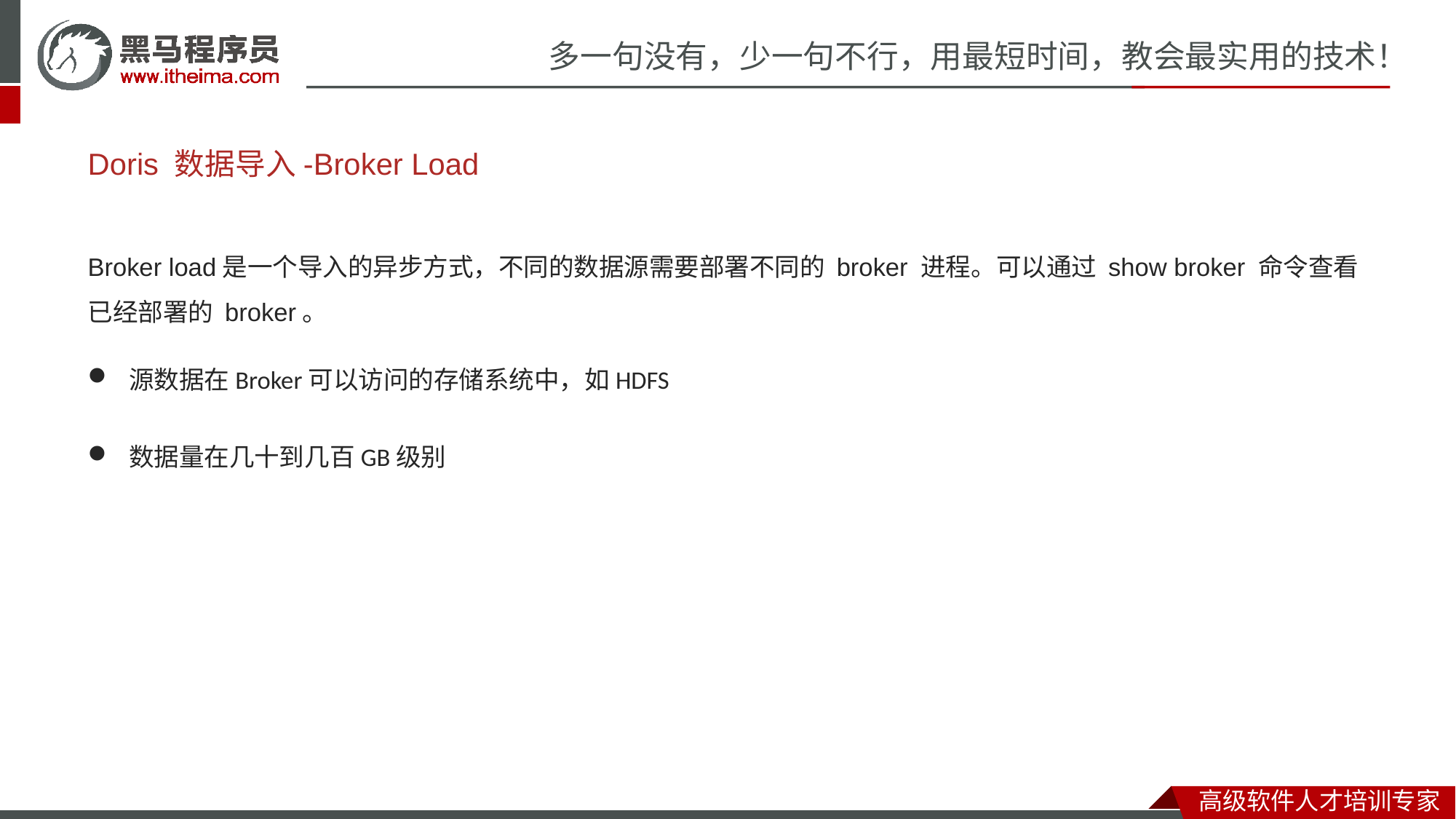

Doris 数据导入-Broker Load
Broker load是一个导入的异步方式，不同的数据源需要部署不同的 broker 进程。可以通过 show broker 命令查看已经部署的 broker。
源数据在Broker可以访问的存储系统中，如HDFS
数据量在几十到几百GB级别